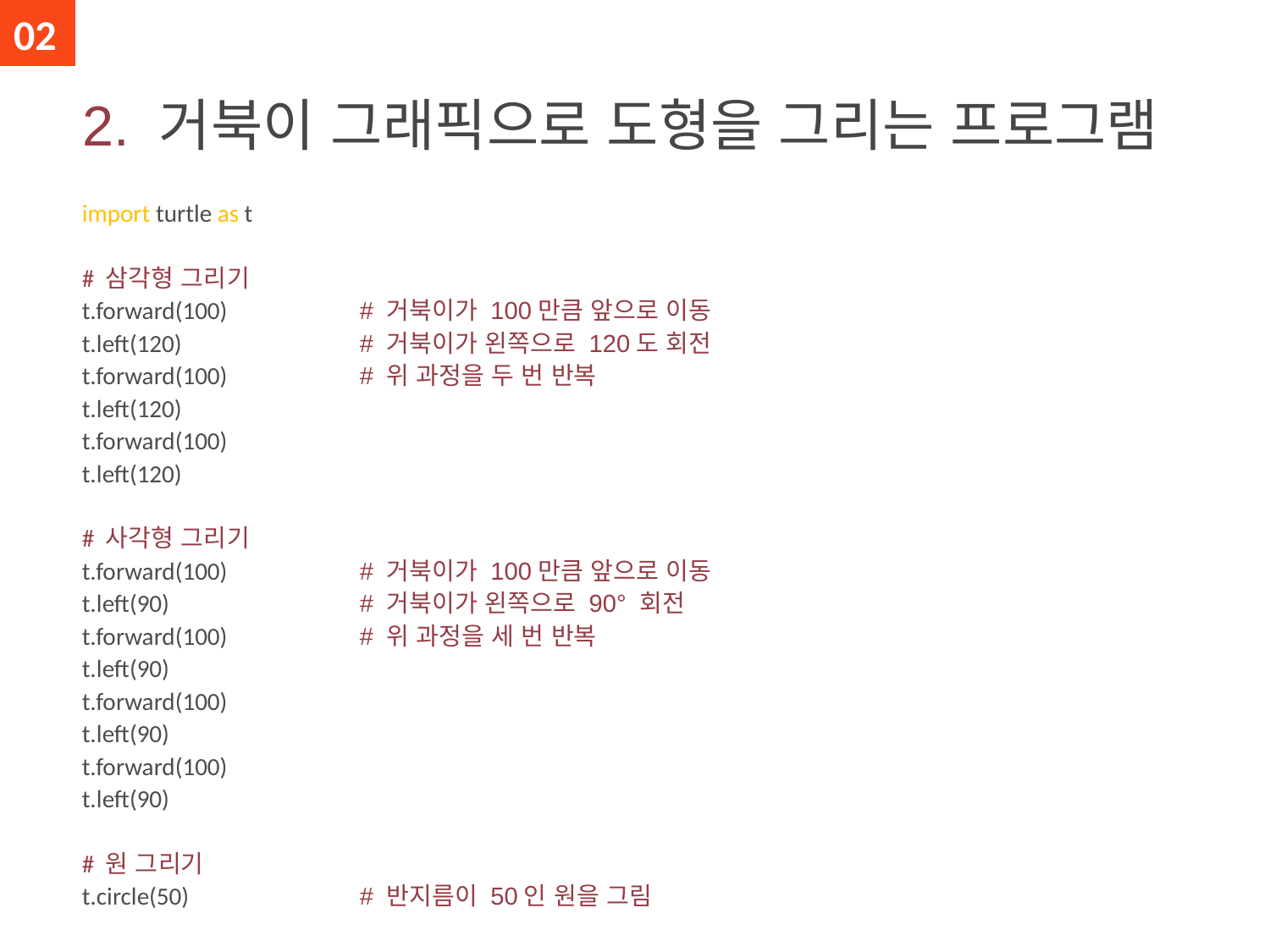

02
# 2. 거북이 그래픽으로 도형을 그리는 프로그램
# 거북이가 100만큼 앞으로 이동
# 거북이가 왼쪽으로 120도 회전
# 위 과정을 두 번 반복
# 거북이가 100만큼 앞으로 이동
# 거북이가 왼쪽으로 90° 회전
# 위 과정을 세 번 반복
# 반지름이 50인 원을 그림
import turtle as t
# 삼각형 그리기
t.forward(100)
t.left(120)
t.forward(100)
t.left(120)
t.forward(100)
t.left(120)
# 사각형 그리기
t.forward(100)
t.left(90)
t.forward(100)
t.left(90)
t.forward(100)
t.left(90)
t.forward(100)
t.left(90)
# 원 그리기
t.circle(50)